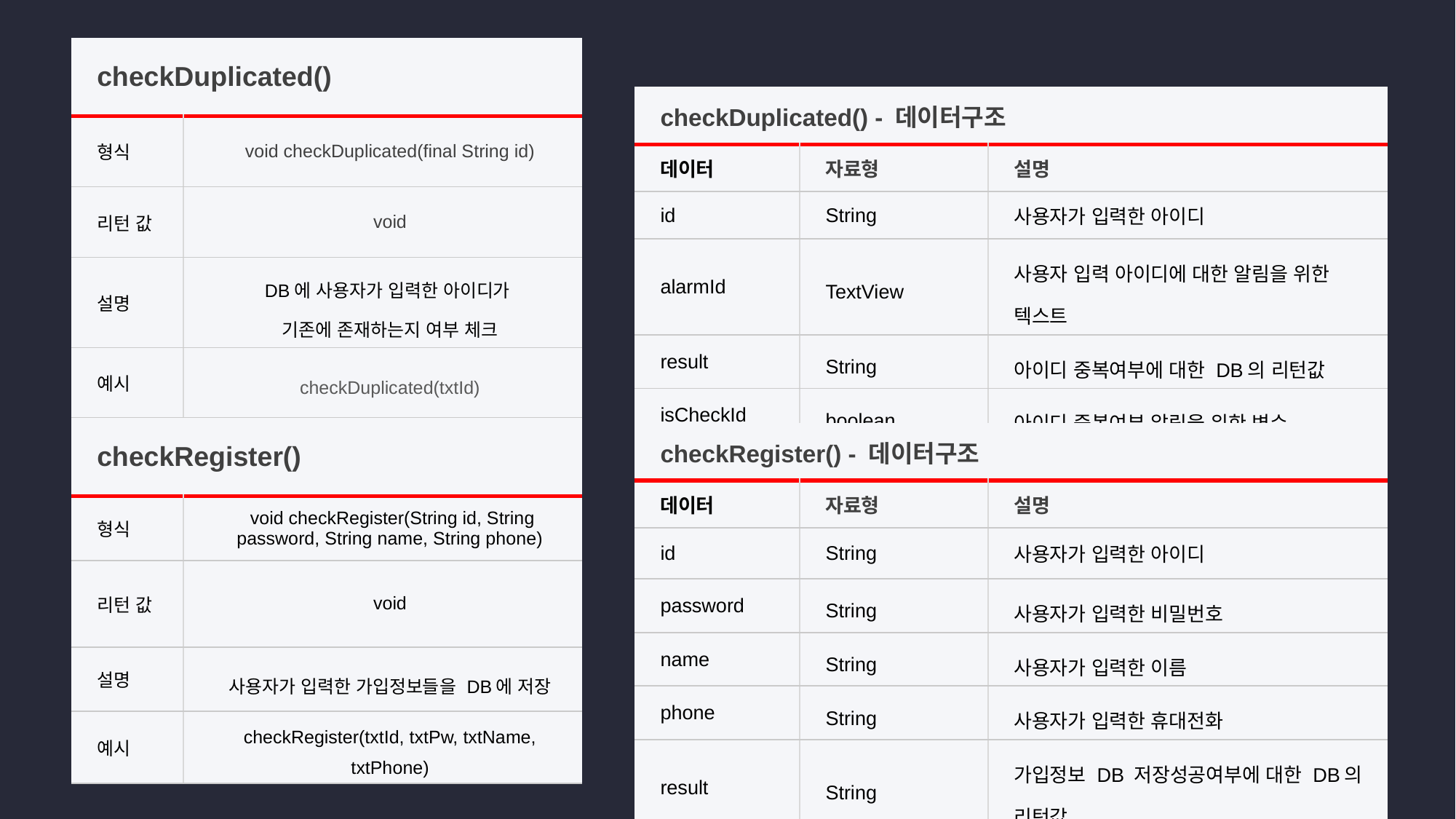

| checkDuplicated() |  |
| --- | --- |
| 형식 | void checkDuplicated(final String id) |
| 리턴 값 | void |
| 설명 | DB에 사용자가 입력한 아이디가 기존에 존재하는지 여부 체크 |
| 예시 | checkDuplicated(txtId) |
| checkDuplicated() - 데이터구조 |  |  |
| --- | --- | --- |
| 데이터 | 자료형 | 설명 |
| id | String | 사용자가 입력한 아이디 |
| alarmId | TextView | 사용자 입력 아이디에 대한 알림을 위한 텍스트 |
| result | String | 아이디 중복여부에 대한 DB의 리턴값 |
| isCheckId | boolean | 아이디 중복여부 알림을 위한 변수 |
| checkRegister() |  |
| --- | --- |
| 형식 | void checkRegister(String id, String password, String name, String phone) |
| 리턴 값 | void |
| 설명 | 사용자가 입력한 가입정보들을 DB에 저장 |
| 예시 | checkRegister(txtId, txtPw, txtName, txtPhone) |
| checkRegister() - 데이터구조 |  |  |
| --- | --- | --- |
| 데이터 | 자료형 | 설명 |
| id | String | 사용자가 입력한 아이디 |
| password | String | 사용자가 입력한 비밀번호 |
| name | String | 사용자가 입력한 이름 |
| phone | String | 사용자가 입력한 휴대전화 |
| result | String | 가입정보 DB 저장성공여부에 대한 DB의 리턴값 |